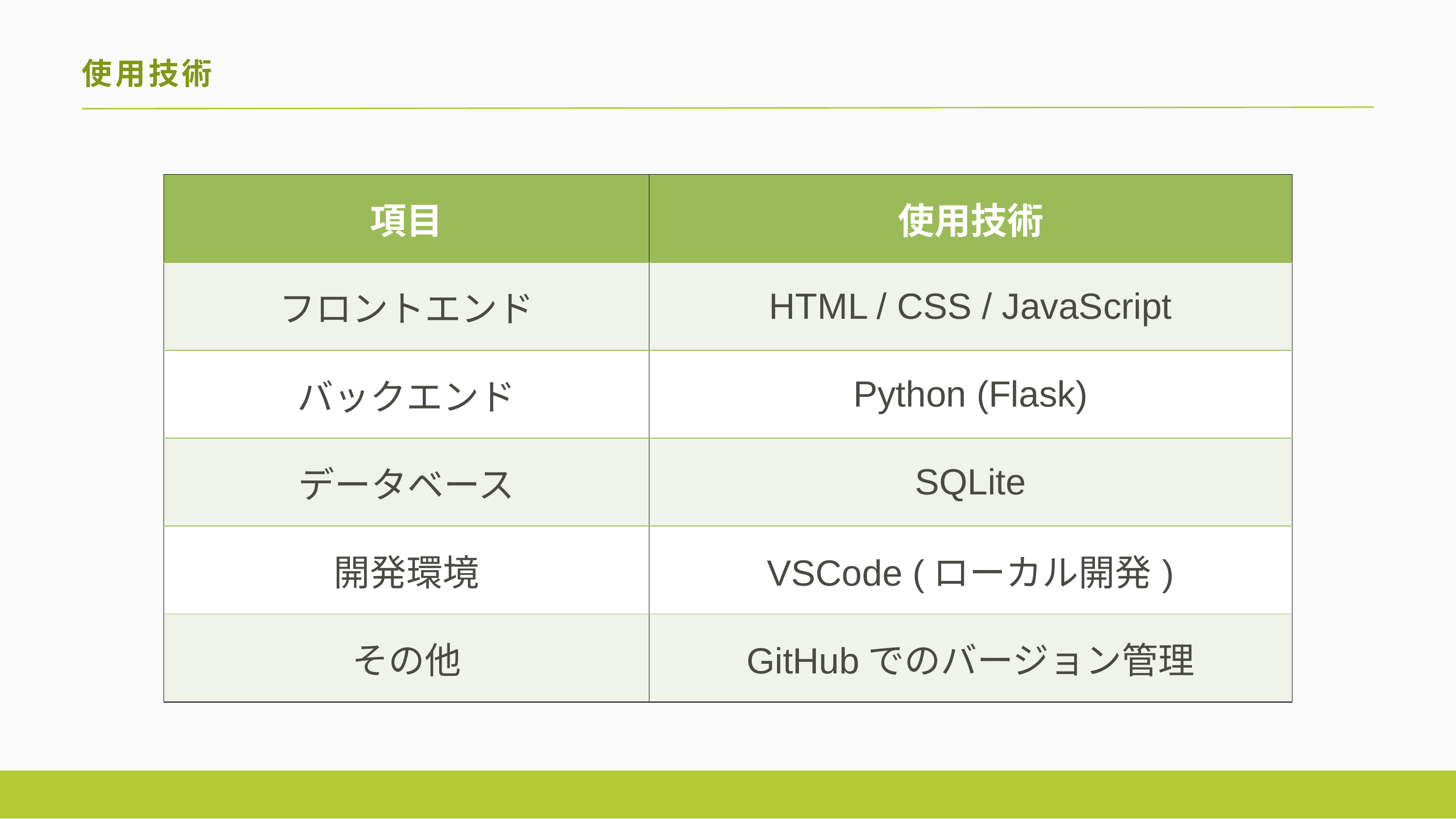

使用技術

| 項目 | 使用技術 |
| --- | --- |
| フロントエンド | HTML / CSS / JavaScript |
| バックエンド | Python (Flask) |
| データベース | SQLite |
| 開発環境 | VSCode (ローカル開発) |
| その他 | GitHubでのバージョン管理 |